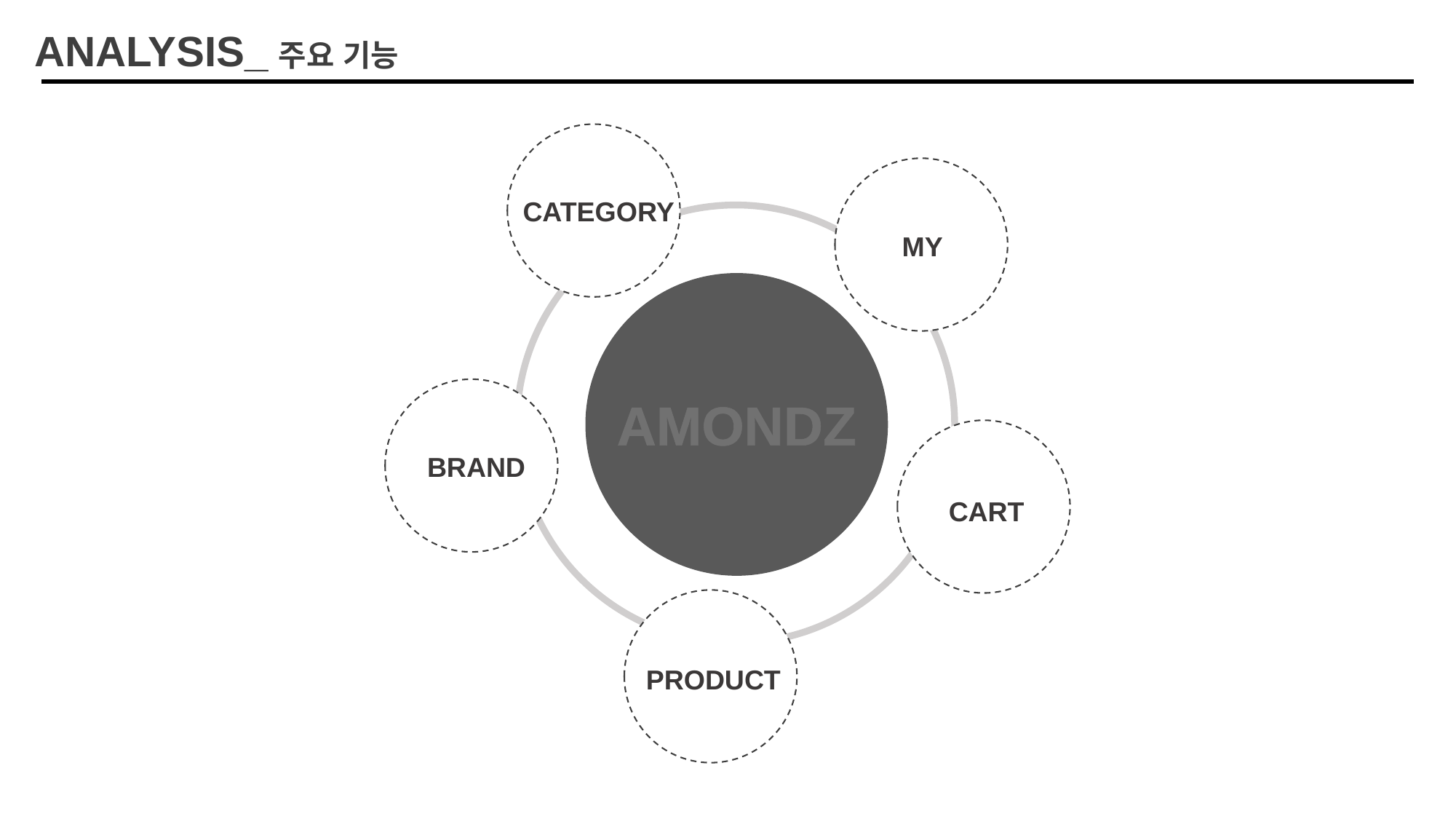

ANALYSIS_주요 기능

CATEGORY

MY

AMONDZ

BRAND
CART

PRODUCT